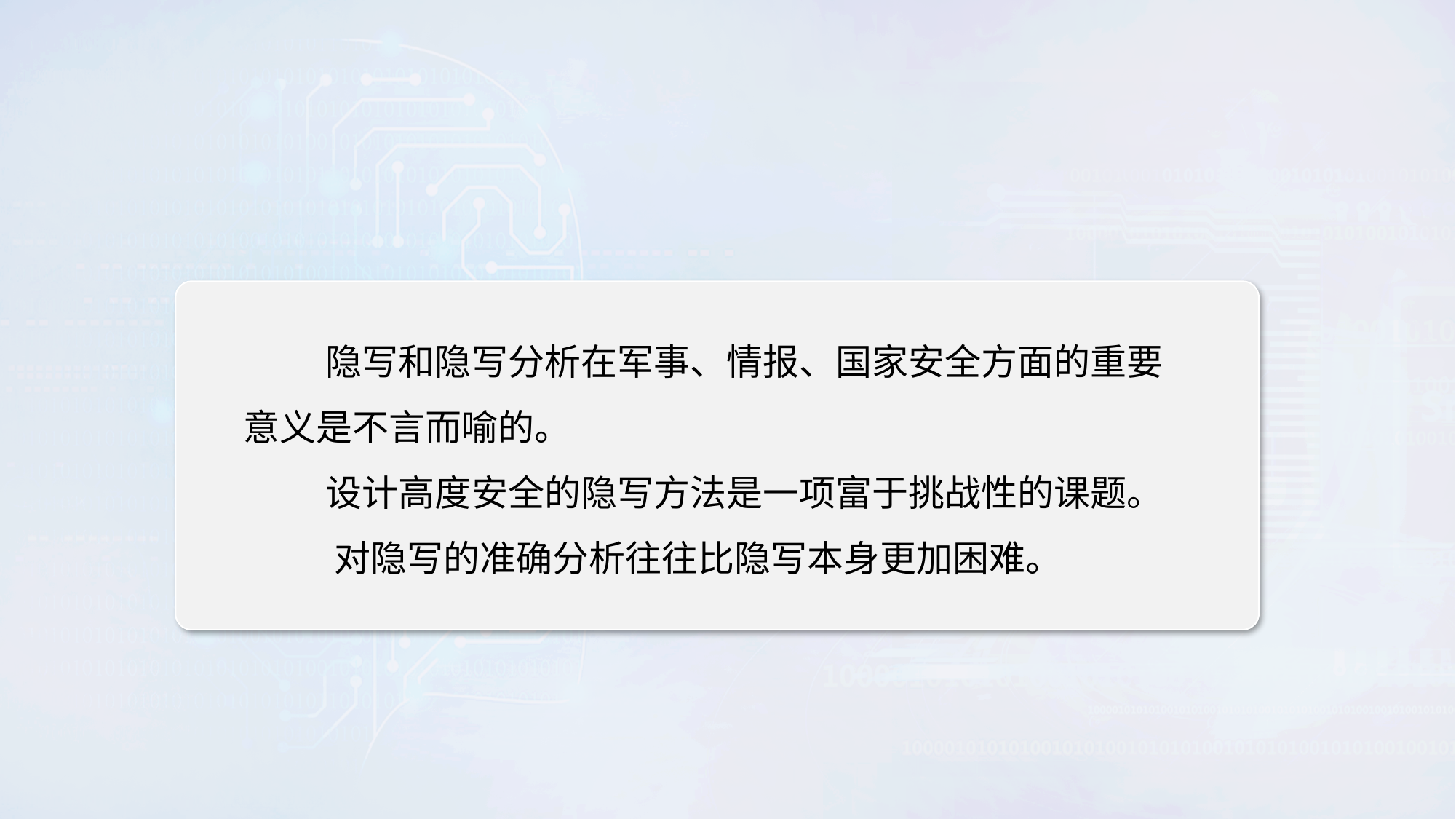

隐写和隐写分析在军事、情报、国家安全方面的重要意义是不言而喻的。
         设计高度安全的隐写方法是一项富于挑战性的课题。
          对隐写的准确分析往往比隐写本身更加困难。